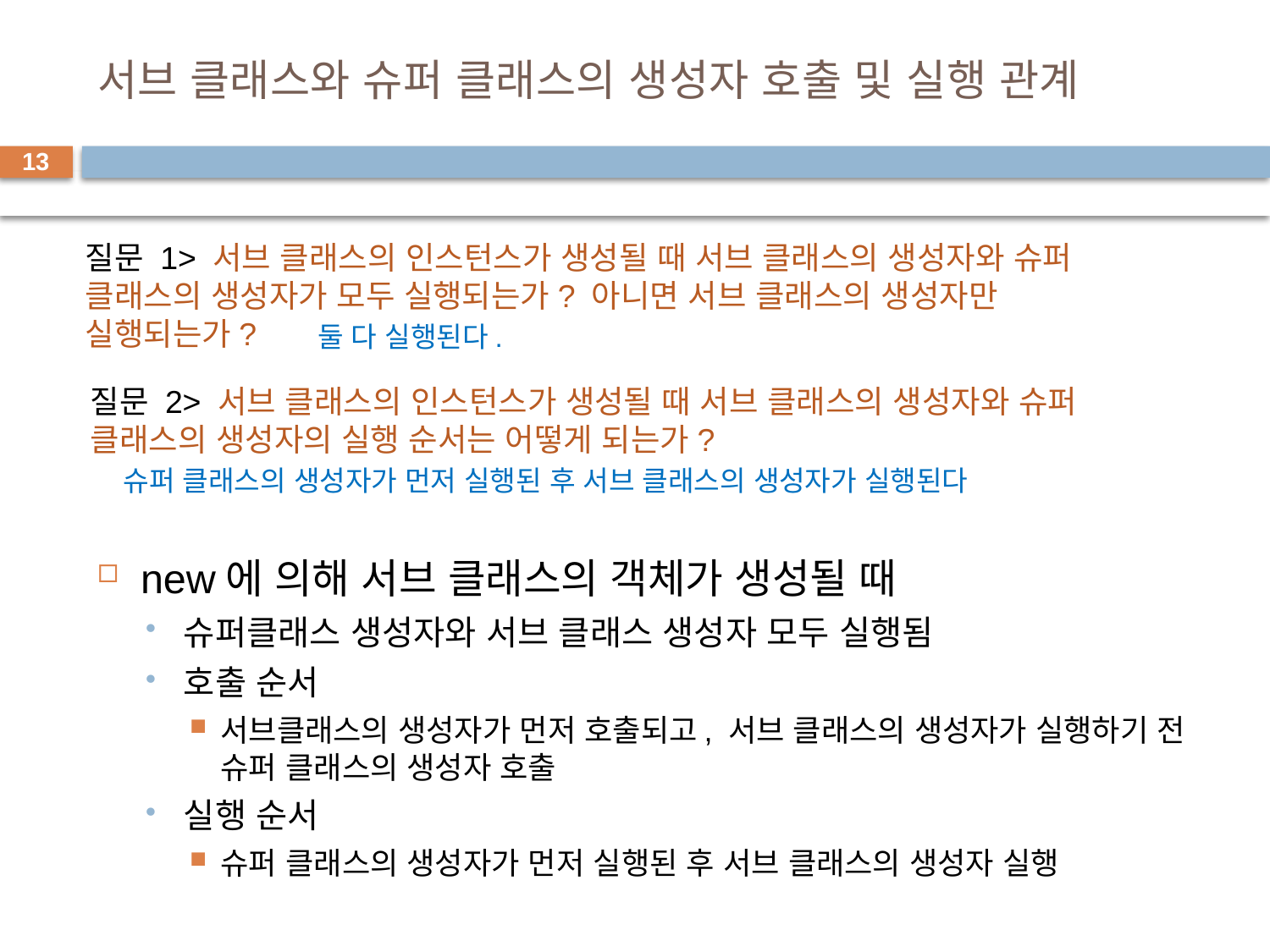

# 서브 클래스와 슈퍼 클래스의 생성자 호출 및 실행 관계
13
질문 1> 서브 클래스의 인스턴스가 생성될 때 서브 클래스의 생성자와 슈퍼 클래스의 생성자가 모두 실행되는가? 아니면 서브 클래스의 생성자만 실행되는가?
둘 다 실행된다.
질문 2> 서브 클래스의 인스턴스가 생성될 때 서브 클래스의 생성자와 슈퍼 클래스의 생성자의 실행 순서는 어떻게 되는가?
슈퍼 클래스의 생성자가 먼저 실행된 후 서브 클래스의 생성자가 실행된다
new에 의해 서브 클래스의 객체가 생성될 때
슈퍼클래스 생성자와 서브 클래스 생성자 모두 실행됨
호출 순서
서브클래스의 생성자가 먼저 호출되고, 서브 클래스의 생성자가 실행하기 전 슈퍼 클래스의 생성자 호출
실행 순서
슈퍼 클래스의 생성자가 먼저 실행된 후 서브 클래스의 생성자 실행